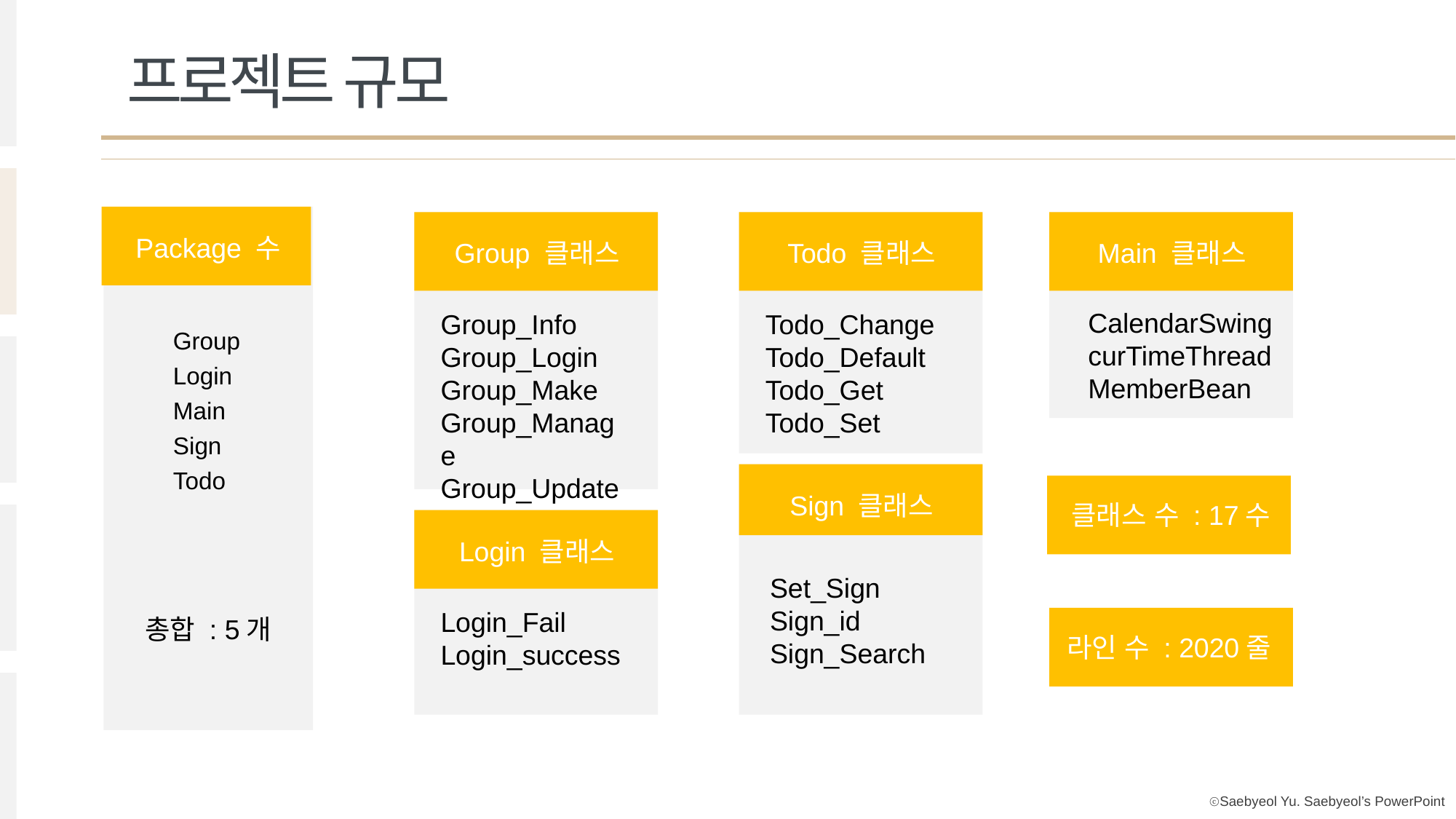

프로젝트 규모

Package 수
Group 클래스
Todo 클래스
Main 클래스
CalendarSwing
curTimeThread
MemberBean

Group_Info
Group_Login
Group_Make
Group_Manage
Group_Update
Todo_Change
Todo_Default
Todo_Get
Todo_Set

Group
Login
Main
Sign
Todo

Sign 클래스
클래스 수 : 17수

Login 클래스
Set_Sign
Sign_id
Sign_Search

Login_Fail
Login_success
총합 : 5개

라인 수 : 2020줄